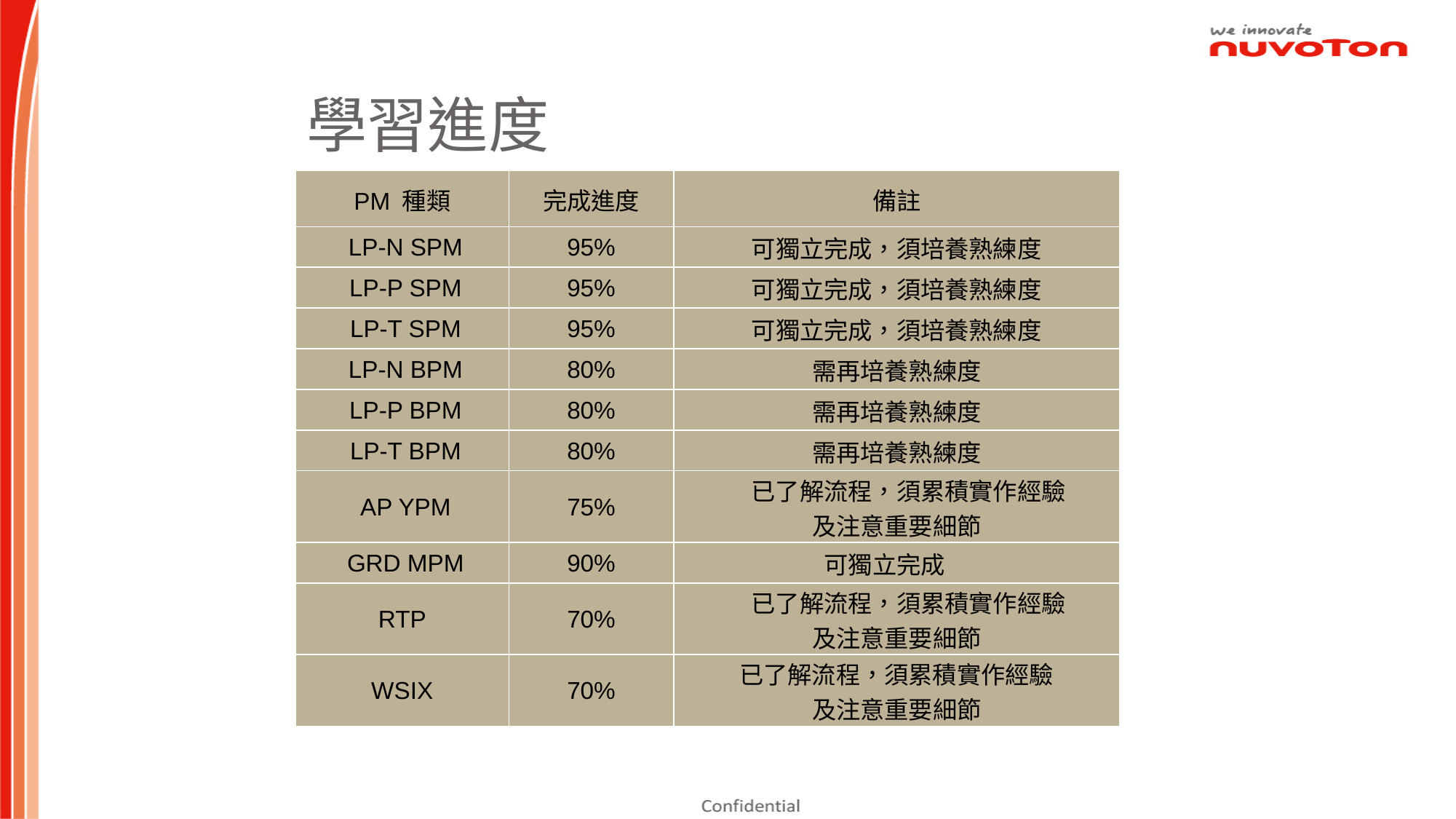

# 學習進度
| PM 種類 | 完成進度 | 備註 |
| --- | --- | --- |
| LP-N SPM | 95% | 可獨立完成，須培養熟練度 |
| LP-P SPM | 95% | 可獨立完成，須培養熟練度 |
| LP-T SPM | 95% | 可獨立完成，須培養熟練度 |
| LP-N BPM | 80% | 需再培養熟練度 |
| LP-P BPM | 80% | 需再培養熟練度 |
| LP-T BPM | 80% | 需再培養熟練度 |
| AP YPM | 75% | 已了解流程，須累積實作經驗 及注意重要細節 |
| GRD MPM | 90% | 可獨立完成 |
| RTP | 70% | 已了解流程，須累積實作經驗 及注意重要細節 |
| WSIX | 70% | 已了解流程，須累積實作經驗 及注意重要細節 |